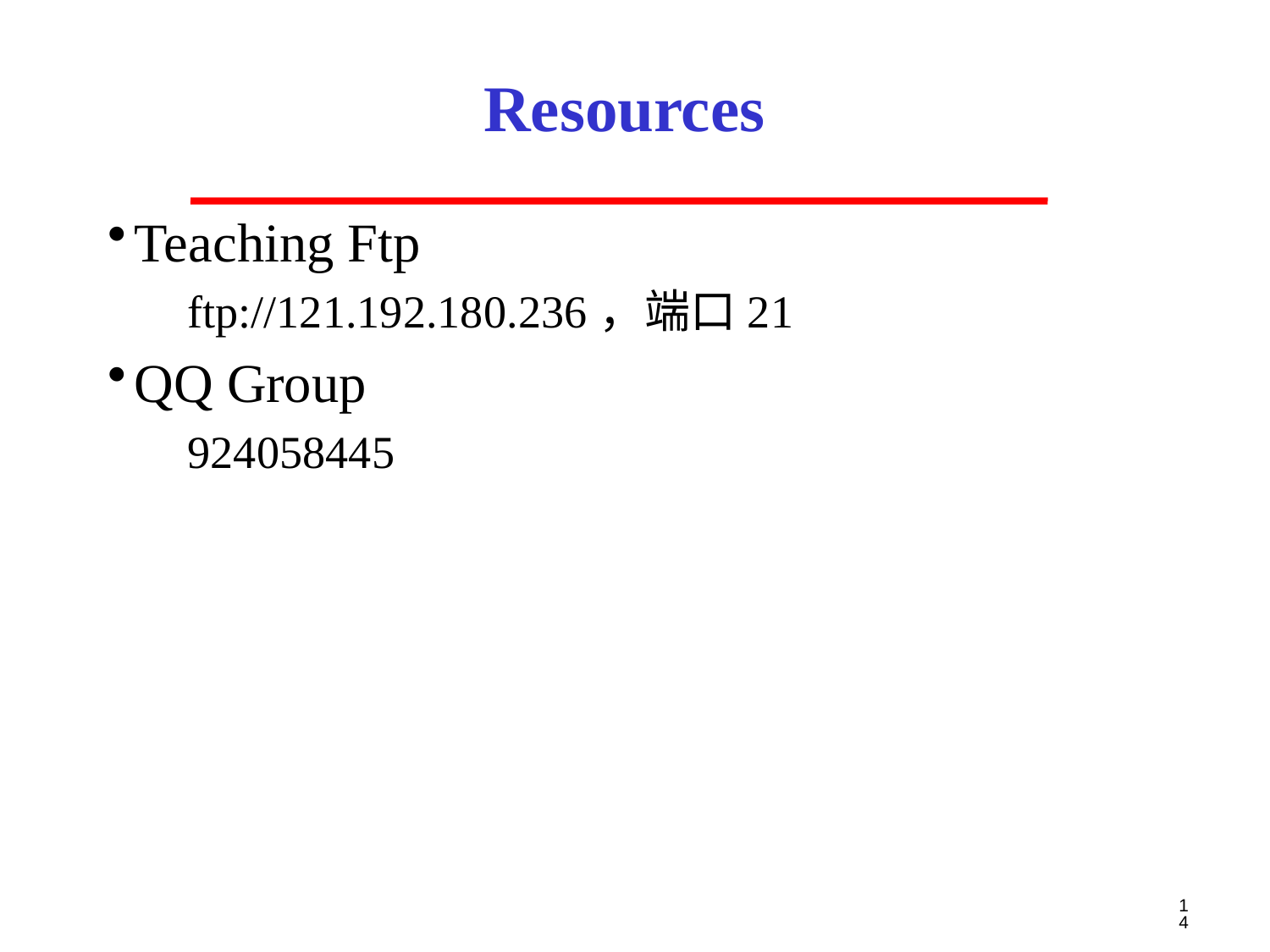

# Resources
Teaching Ftp
ftp://121.192.180.236，端口21
QQ Group
924058445

14